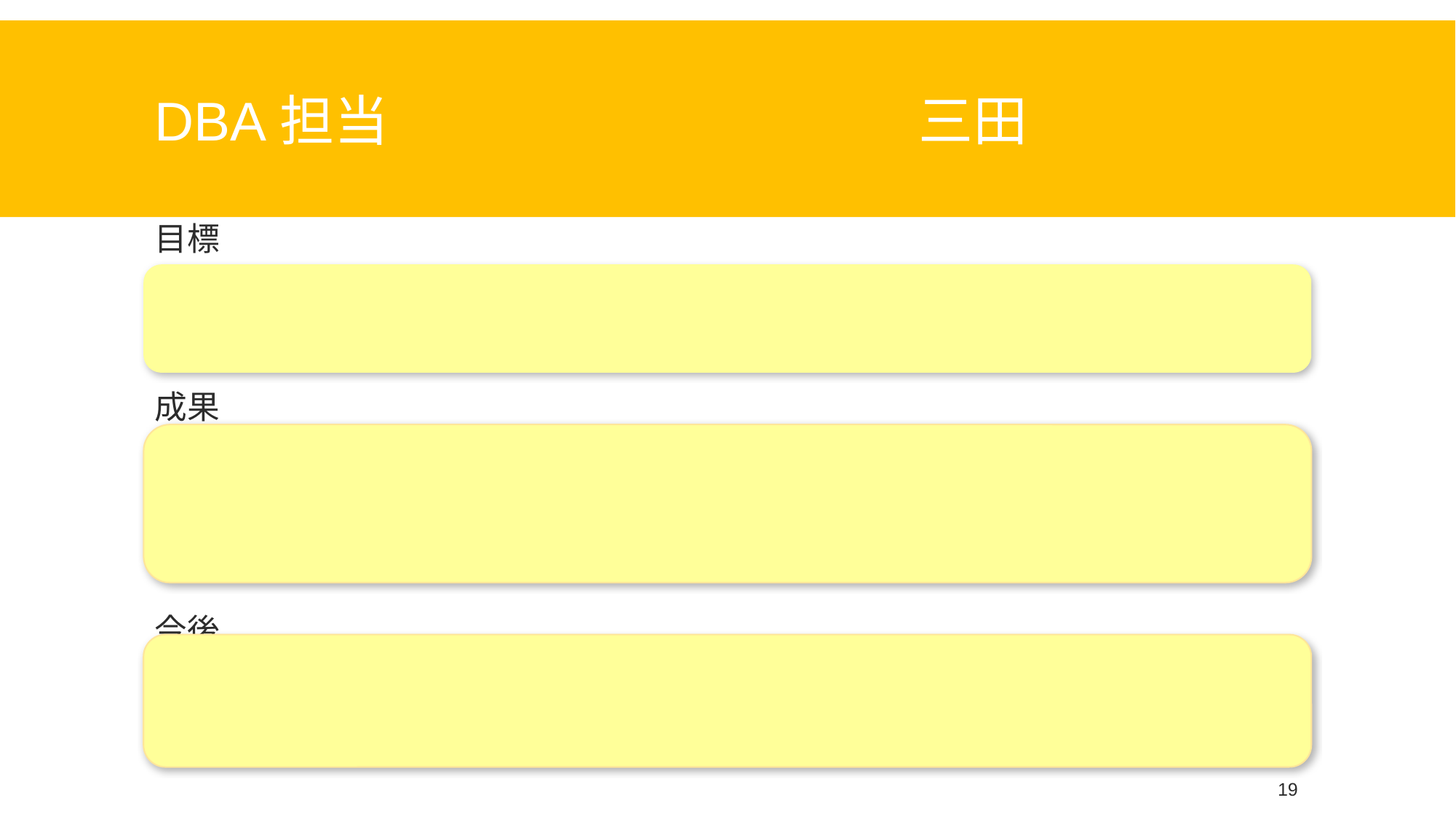

# DBA担当　					三田
目標

成果

今後

19